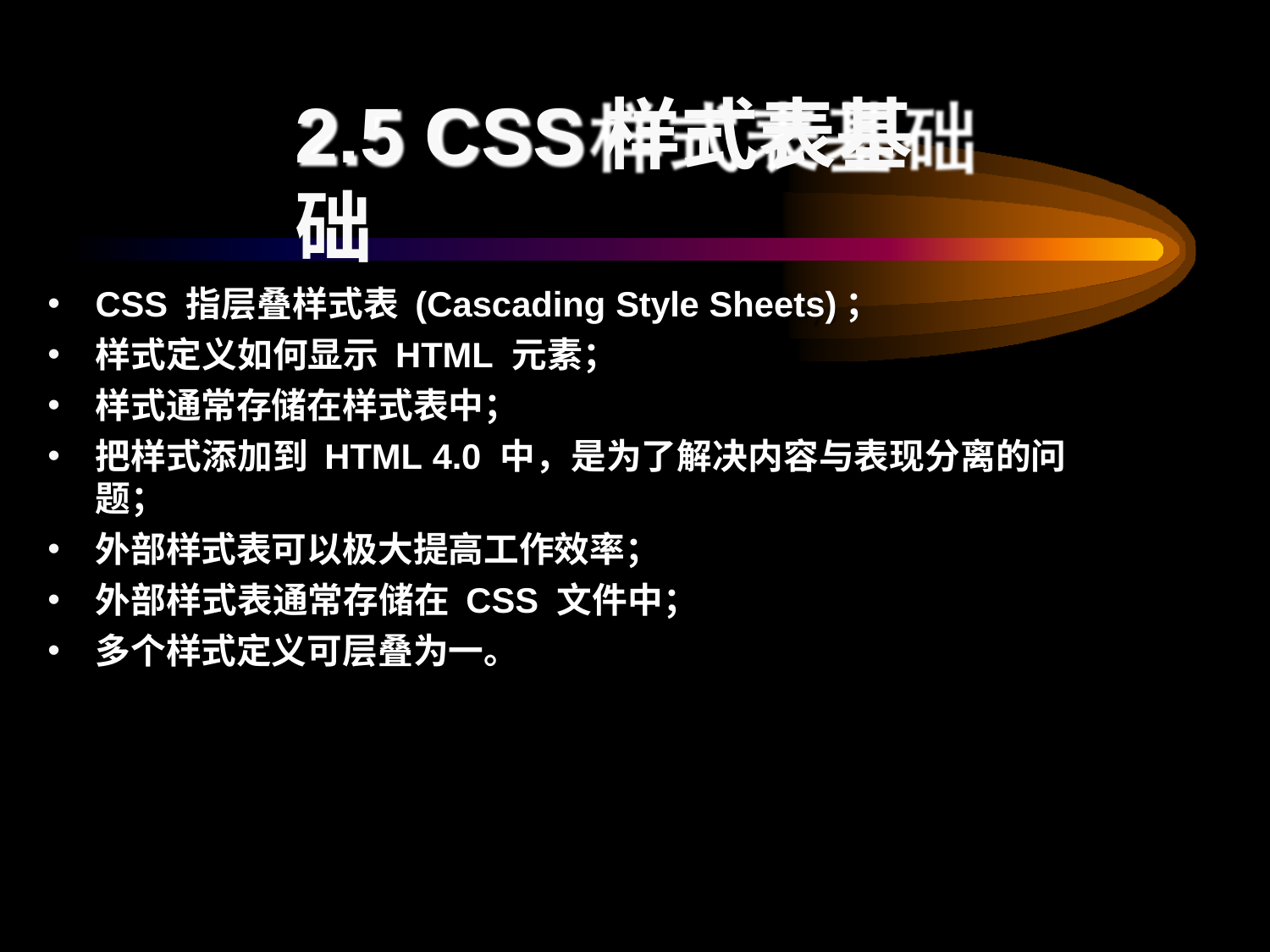

# 2.5 CSS样式表基础

CSS 指层叠样式表 (Cascading Style Sheets)；
样式定义如何显示 HTML 元素；
样式通常存储在样式表中；
把样式添加到 HTML 4.0 中，是为了解决内容与表现分离的问题；
外部样式表可以极大提高工作效率；
外部样式表通常存储在 CSS 文件中；
多个样式定义可层叠为一。